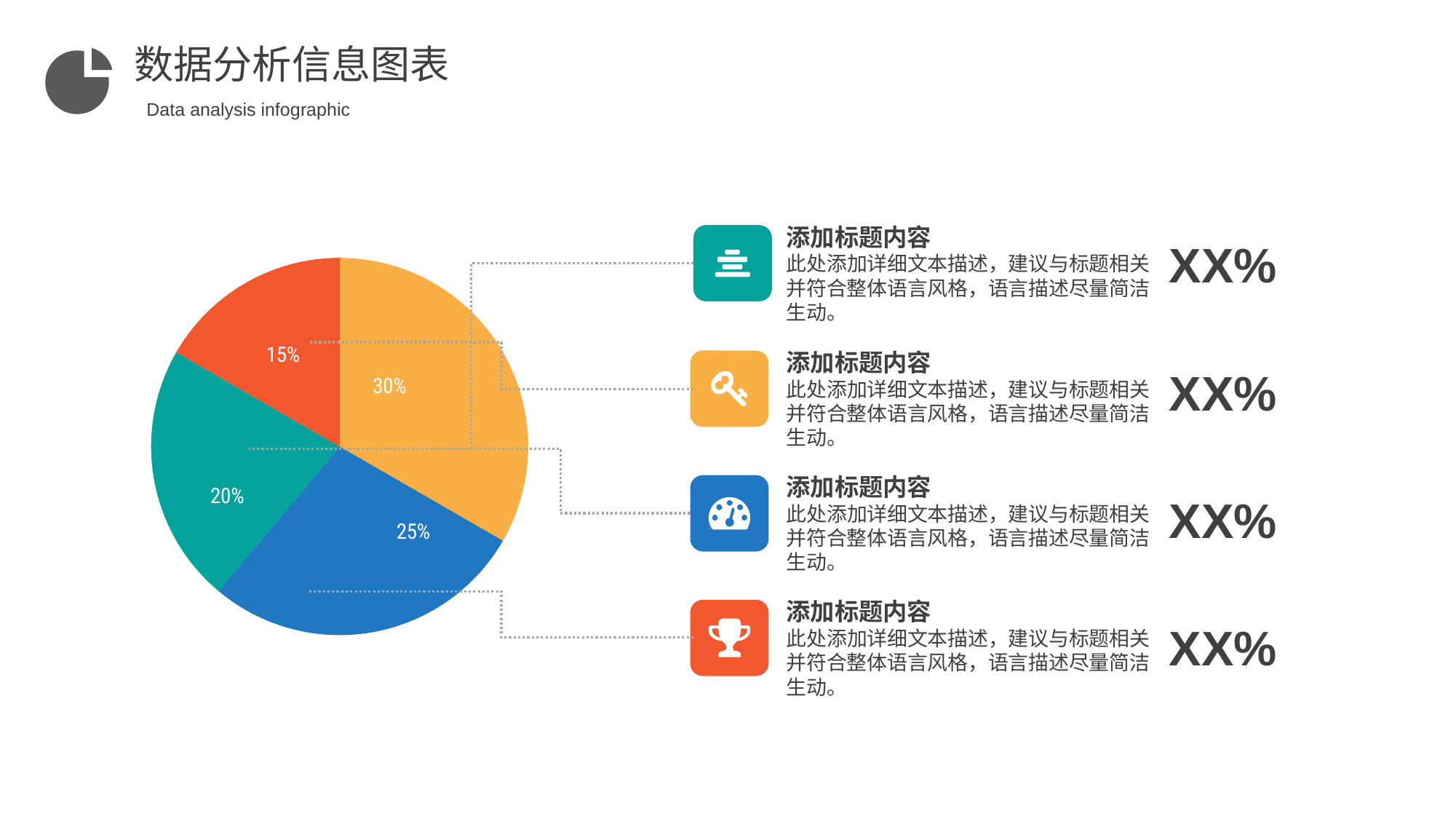

数据分析信息图表

Data analysis infographic
添加标题内容
此处添加详细文本描述，建议与标题相关并符合整体语言风格，语言描述尽量简洁生动。

### Chart

| Category | Sales |
|---|---|
| 1st Qtr | 0.3 |
| 2nd Qtr | 0.25 |
| 3rd Qtr | 0.2 |
| 4th Qtr | 0.15 |
XX%
添加标题内容
此处添加详细文本描述，建议与标题相关并符合整体语言风格，语言描述尽量简洁生动。

XX%
添加标题内容
此处添加详细文本描述，建议与标题相关并符合整体语言风格，语言描述尽量简洁生动。

XX%
添加标题内容
此处添加详细文本描述，建议与标题相关并符合整体语言风格，语言描述尽量简洁生动。

XX%